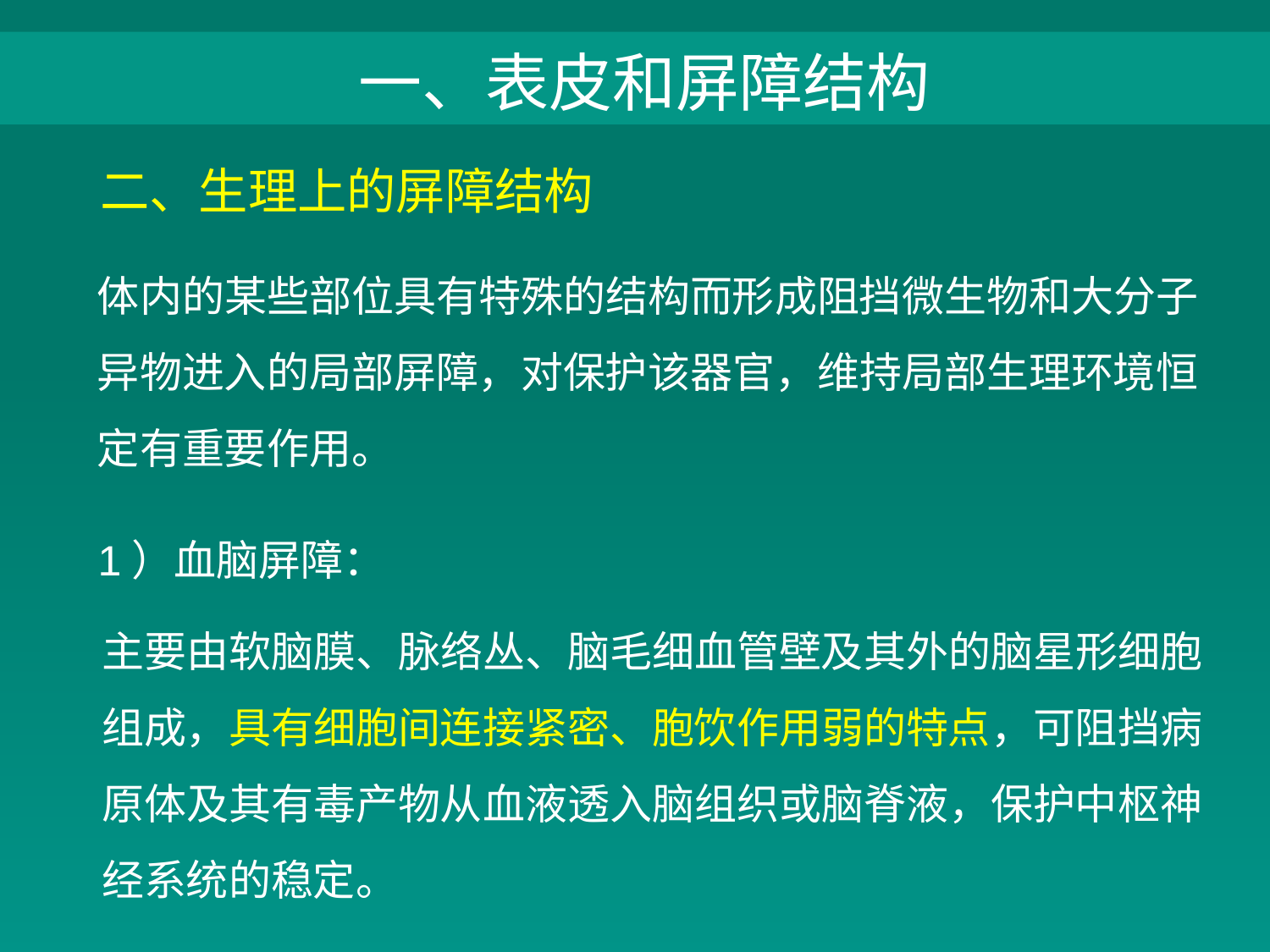

一、表皮和屏障结构
二、生理上的屏障结构
体内的某些部位具有特殊的结构而形成阻挡微生物和大分子异物进入的局部屏障，对保护该器官，维持局部生理环境恒定有重要作用。
1）血脑屏障：
主要由软脑膜、脉络丛、脑毛细血管壁及其外的脑星形细胞组成，具有细胞间连接紧密、胞饮作用弱的特点，可阻挡病原体及其有毒产物从血液透入脑组织或脑脊液，保护中枢神经系统的稳定。